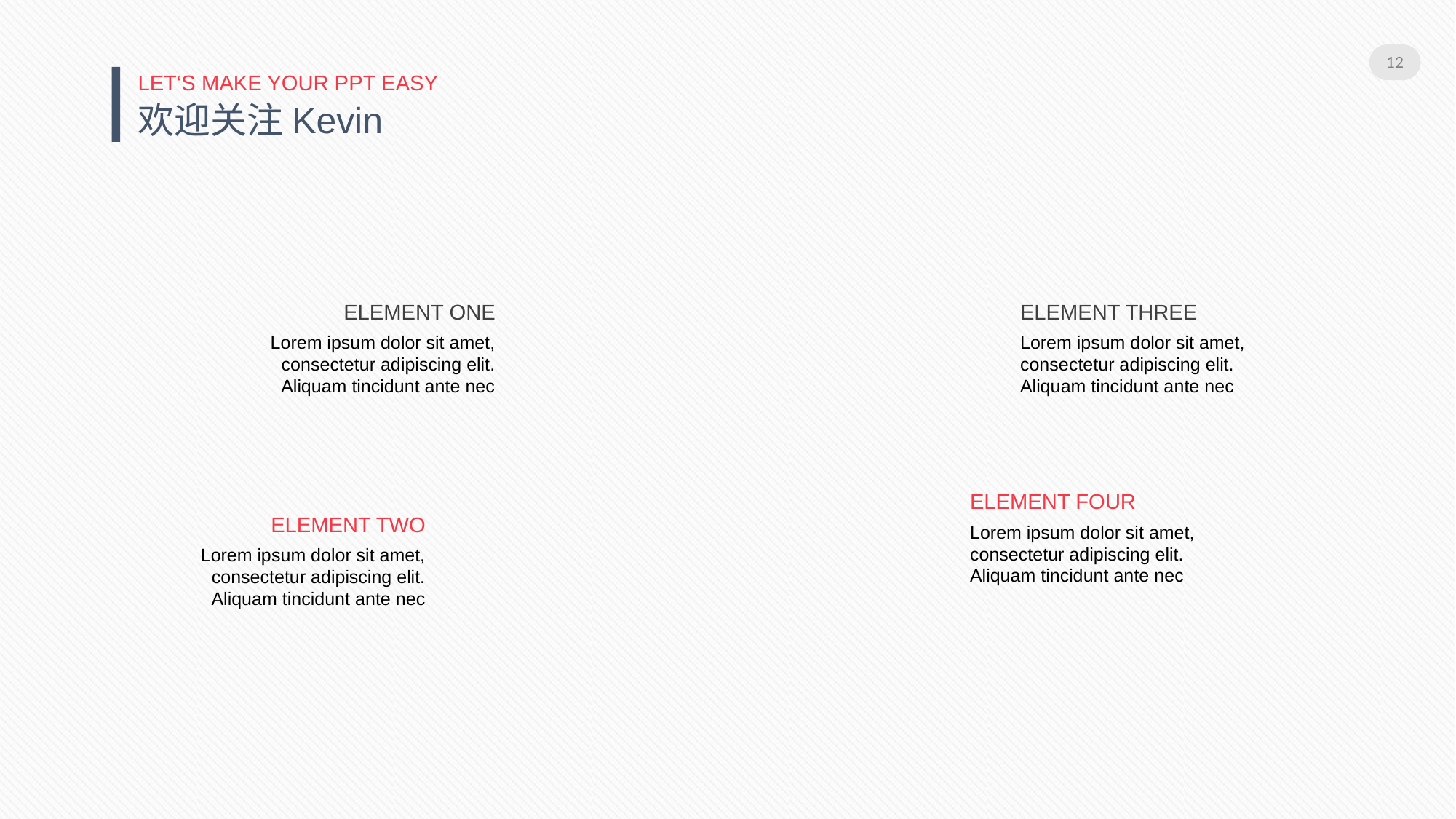

12
LET‘S MAKE YOUR PPT EASY

欢迎关注Kevin
ELEMENT ONE
ELEMENT THREE
Lorem ipsum dolor sit amet, consectetur adipiscing elit. Aliquam tincidunt ante nec
Lorem ipsum dolor sit amet, consectetur adipiscing elit. Aliquam tincidunt ante nec
ELEMENT FOUR
ELEMENT TWO
Lorem ipsum dolor sit amet, consectetur adipiscing elit. Aliquam tincidunt ante nec
Lorem ipsum dolor sit amet, consectetur adipiscing elit. Aliquam tincidunt ante nec